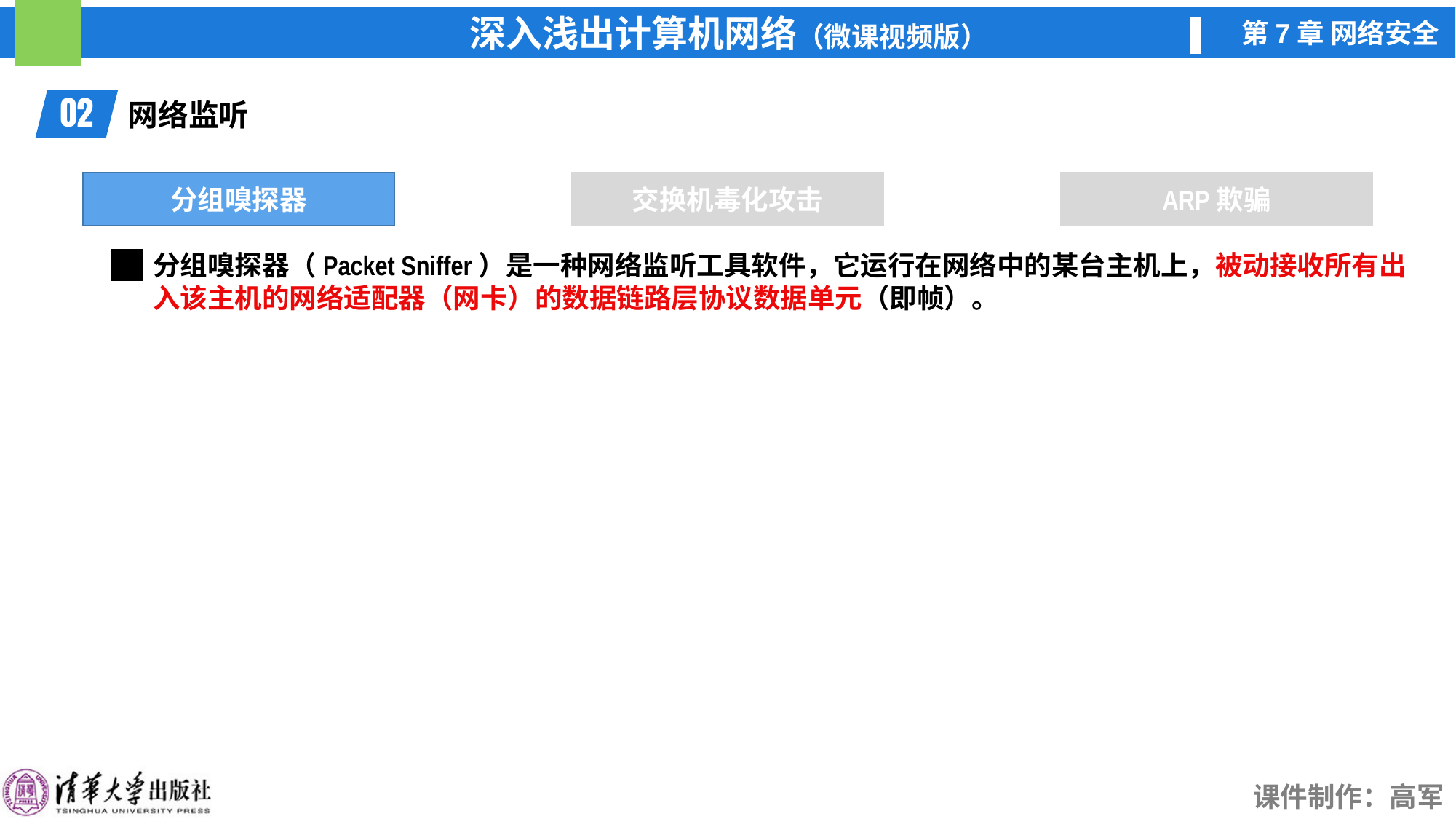

02
网络监听
分组嗅探器
交换机毒化攻击
ARP欺骗
分组嗅探器（Packet Sniffer）是一种网络监听工具软件，它运行在网络中的某台主机上，被动接收所有出入该主机的网络适配器（网卡）的数据链路层协议数据单元（即帧）。